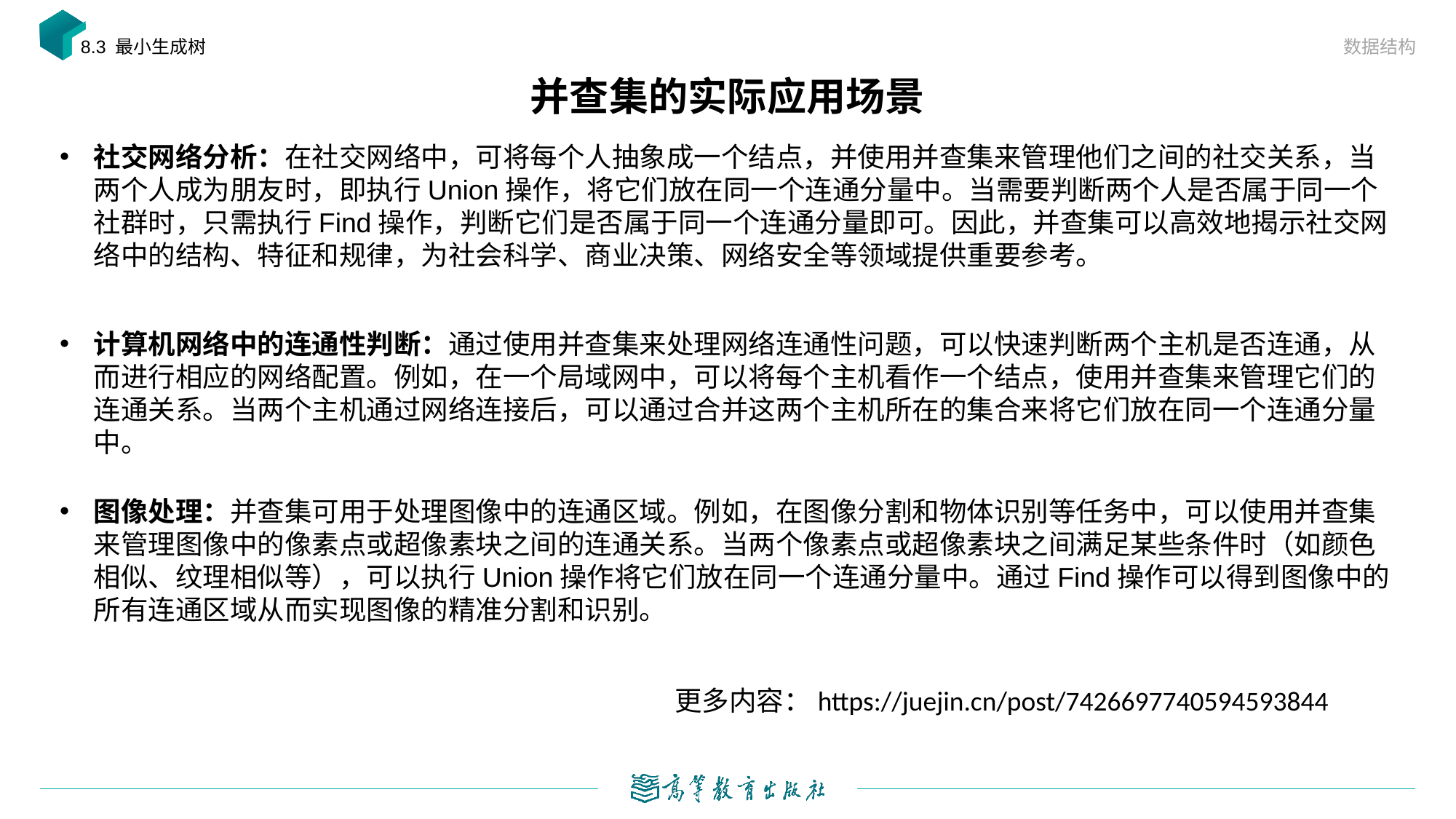

数据结构
8.3 最小生成树
# 并查集的实际应用场景
社交网络分析：在社交网络中，可将每个人抽象成一个结点，并使用并查集来管理他们之间的社交关系，当两个人成为朋友时，即执行Union操作，将它们放在同一个连通分量中。当需要判断两个人是否属于同一个社群时，只需执行Find操作，判断它们是否属于同一个连通分量即可。因此，并查集可以高效地揭示社交网络中的结构、特征和规律，为社会科学、商业决策、网络安全等领域提供重要参考。
计算机网络中的连通性判断：通过使用并查集来处理网络连通性问题，可以快速判断两个主机是否连通，从而进行相应的网络配置。例如，在一个局域网中，可以将每个主机看作一个结点，使用并查集来管理它们的连通关系。当两个主机通过网络连接后，可以通过合并这两个主机所在的集合来将它们放在同一个连通分量中。
图像处理：并查集可用于处理图像中的连通区域。例如，在图像分割和物体识别等任务中，可以使用并查集来管理图像中的像素点或超像素块之间的连通关系。当两个像素点或超像素块之间满足某些条件时（如颜色相似、纹理相似等），可以执行Union操作将它们放在同一个连通分量中。通过Find操作可以得到图像中的所有连通区域从而实现图像的精准分割和识别。

更多内容：https://juejin.cn/post/7426697740594593844